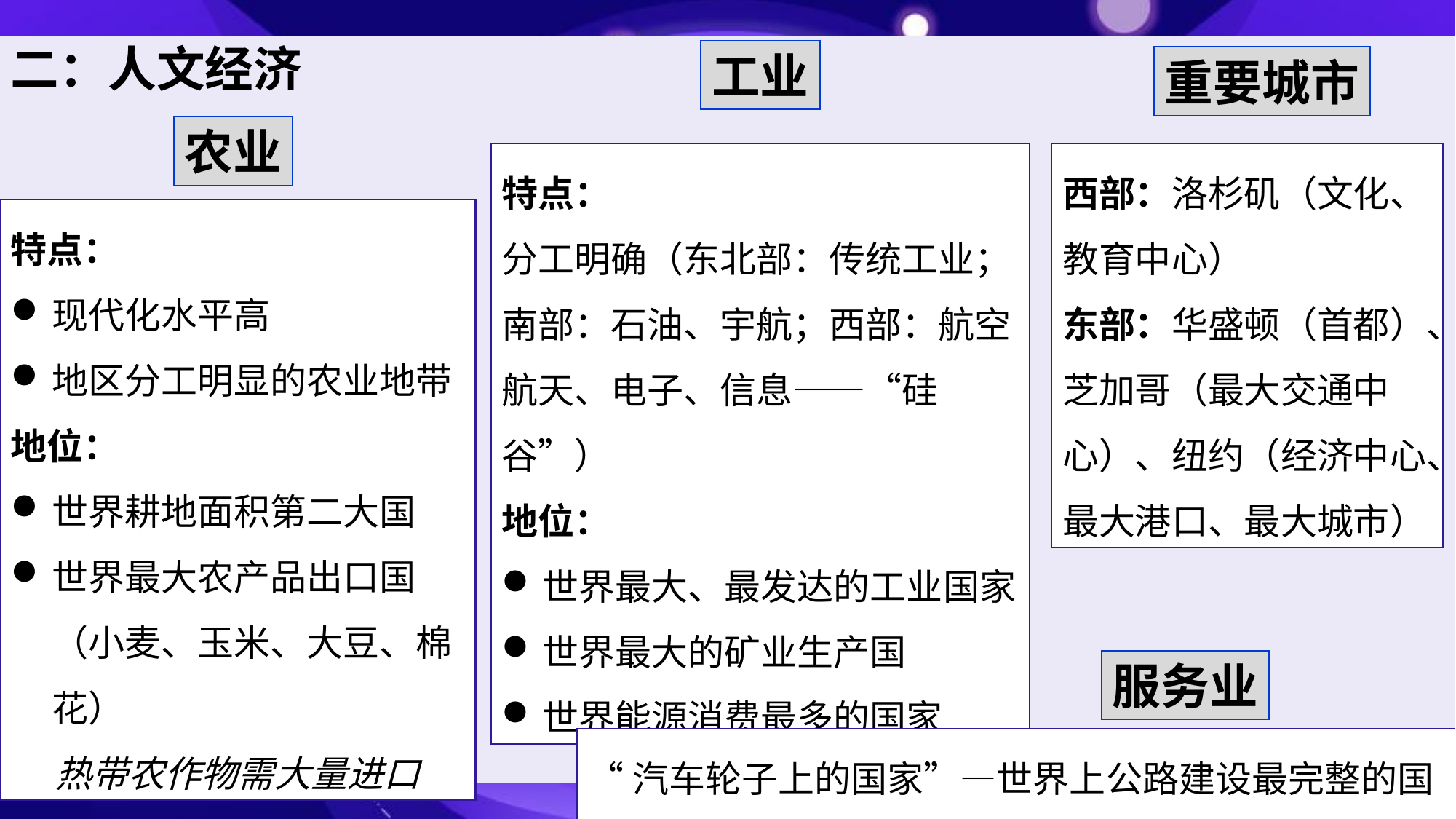

二：人文经济
工业
重要城市
农业
特点：
分工明确（东北部：传统工业；南部：石油、宇航；西部：航空航天、电子、信息——“硅谷”）
地位：
世界最大、最发达的工业国家
世界最大的矿业生产国
世界能源消费最多的国家
西部：洛杉矶（文化、教育中心）
东部：华盛顿（首都）、芝加哥（最大交通中心）、纽约（经济中心、最大港口、最大城市）
特点：
现代化水平高
地区分工明显的农业地带
地位：
世界耕地面积第二大国
世界最大农产品出口国（小麦、玉米、大豆、棉花）
热带农作物需大量进口
服务业
“汽车轮子上的国家”—世界上公路建设最完整的国家。